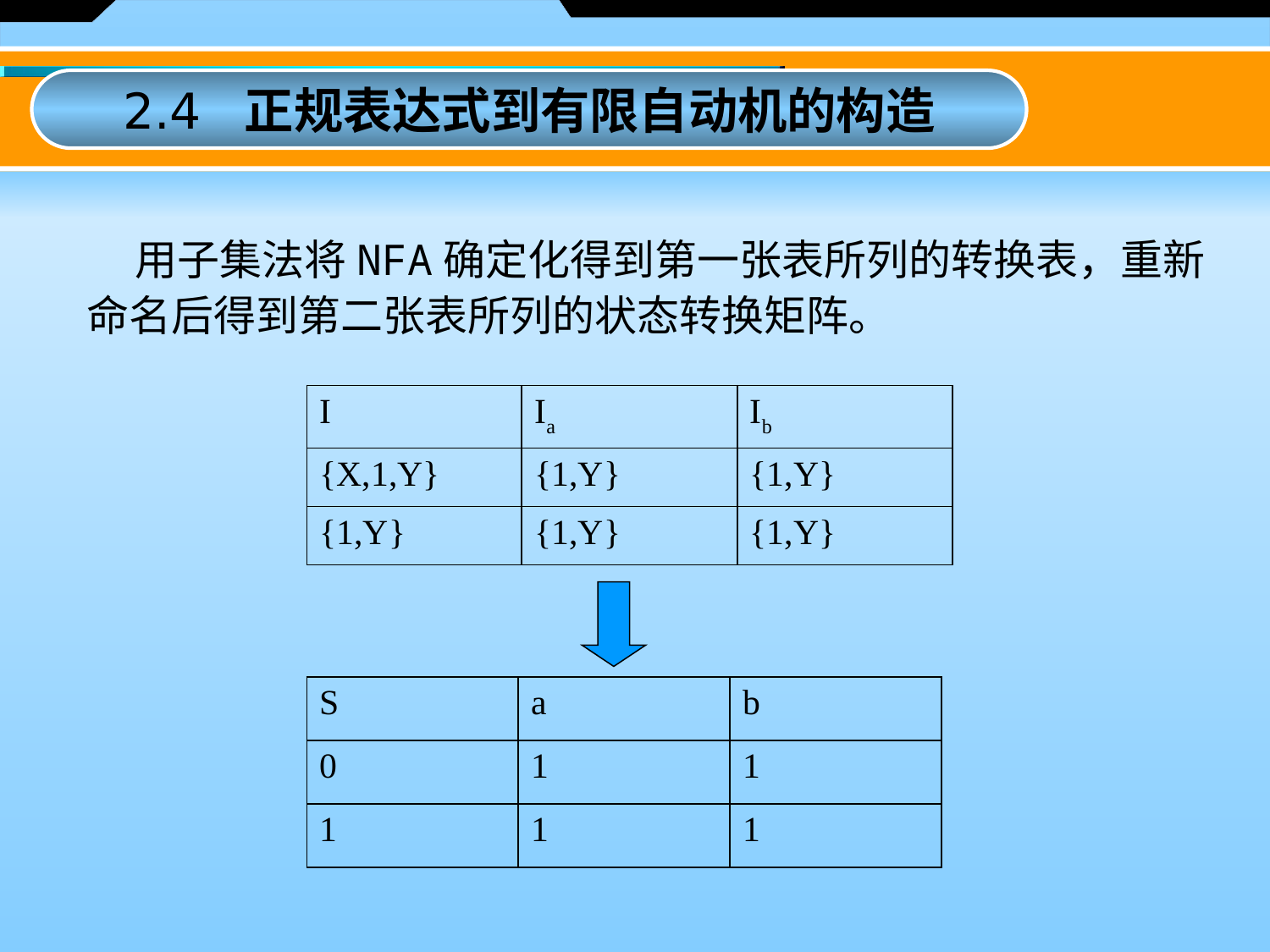

2.4  正规表达式到有限自动机的构造
    用子集法将NFA确定化得到第一张表所列的转换表，重新命名后得到第二张表所列的状态转换矩阵。

| I | Ia | Ib |
| --- | --- | --- |
| {X,1,Y} | {1,Y} | {1,Y} |
| {1,Y} | {1,Y} | {1,Y} |

| S | a | b |
| --- | --- | --- |
| 0 | 1 | 1 |
| 1 | 1 | 1 |